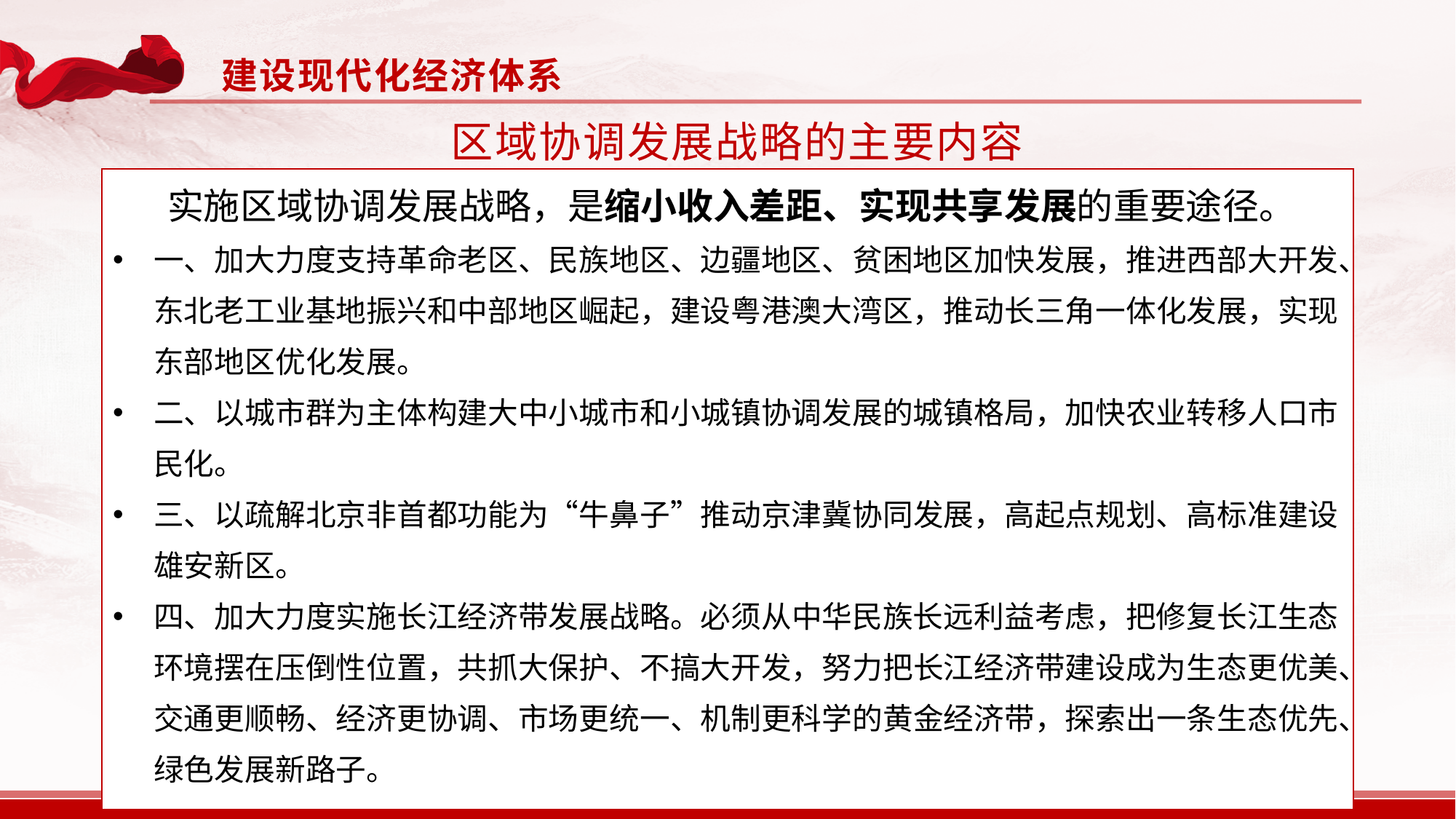

建设现代化经济体系
 区域协调发展战略的主要内容
实施区域协调发展战略，是缩小收入差距、实现共享发展的重要途径。
一、加大力度支持革命老区、民族地区、边疆地区、贫困地区加快发展，推进西部大开发、东北老工业基地振兴和中部地区崛起，建设粤港澳大湾区，推动长三角一体化发展，实现东部地区优化发展。
二、以城市群为主体构建大中小城市和小城镇协调发展的城镇格局，加快农业转移人口市民化。
三、以疏解北京非首都功能为“牛鼻子”推动京津冀协同发展，高起点规划、高标准建设雄安新区。
四、加大力度实施长江经济带发展战略。必须从中华民族长远利益考虑，把修复长江生态环境摆在压倒性位置，共抓大保护、不搞大开发，努力把长江经济带建设成为生态更优美、交通更顺畅、经济更协调、市场更统一、机制更科学的黄金经济带，探索出一条生态优先、绿色发展新路子。